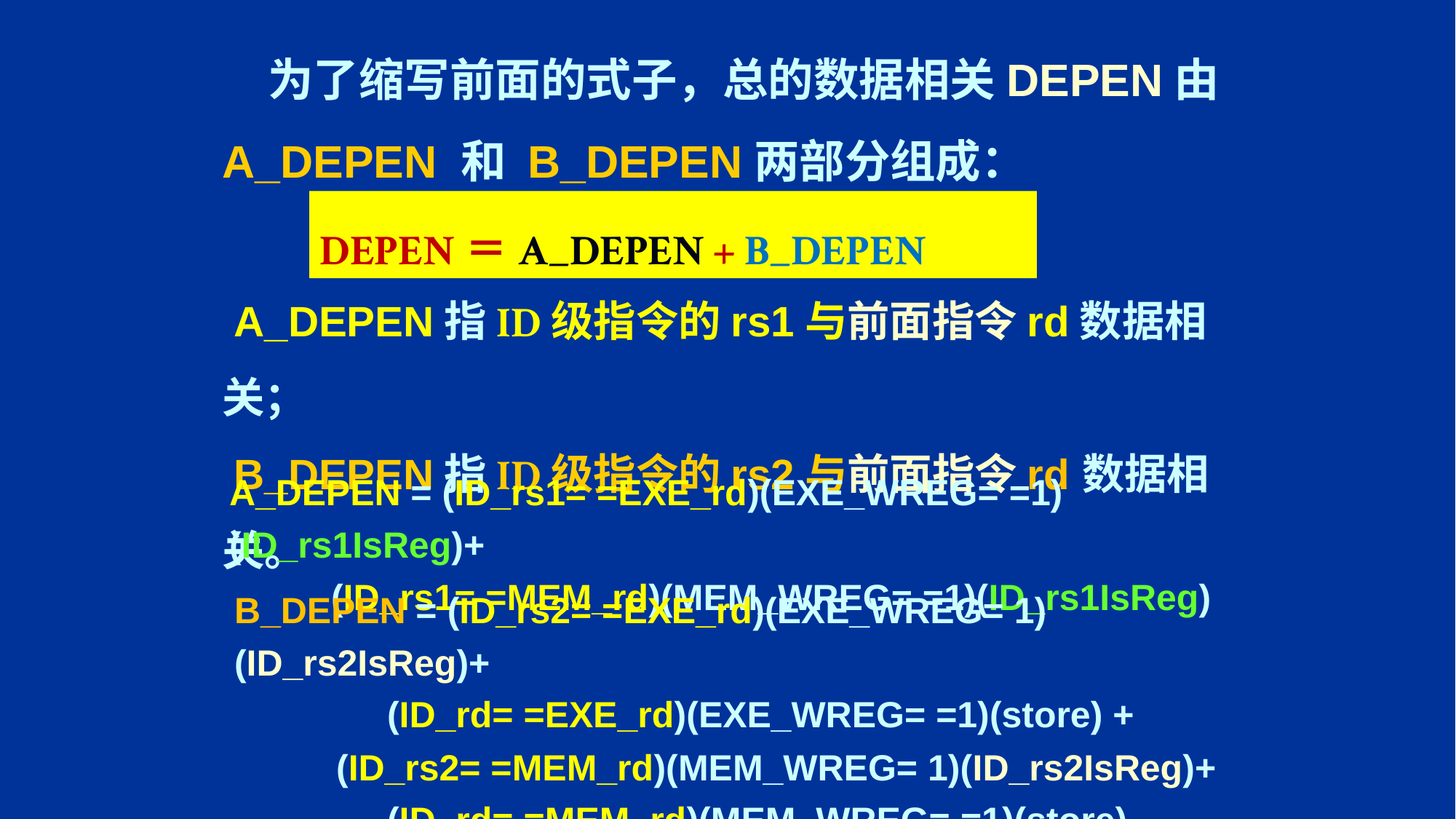

为了缩写前面的式子，总的数据相关DEPEN由A_DEPEN 和 B_DEPEN两部分组成：

 A_DEPEN指ID级指令的rs1与前面指令rd数据相关；
 B_DEPEN指ID级指令的rs2与前面指令rd 数据相关。
DEPEN＝A_DEPEN + B_DEPEN
A_DEPEN = (ID_rs1= =EXE_rd)(EXE_WREG= =1)(ID_rs1IsReg)+
          (ID_rs1= =MEM_rd)(MEM_WREG= =1)(ID_rs1IsReg)
B_DEPEN = (ID_rs2= =EXE_rd)(EXE_WREG= 1)(ID_rs2IsReg)+
               (ID_rd= =EXE_rd)(EXE_WREG= =1)(store) +
          (ID_rs2= =MEM_rd)(MEM_WREG= 1)(ID_rs2IsReg)+
               (ID_rd= =MEM_rd)(MEM_WREG= =1)(store)